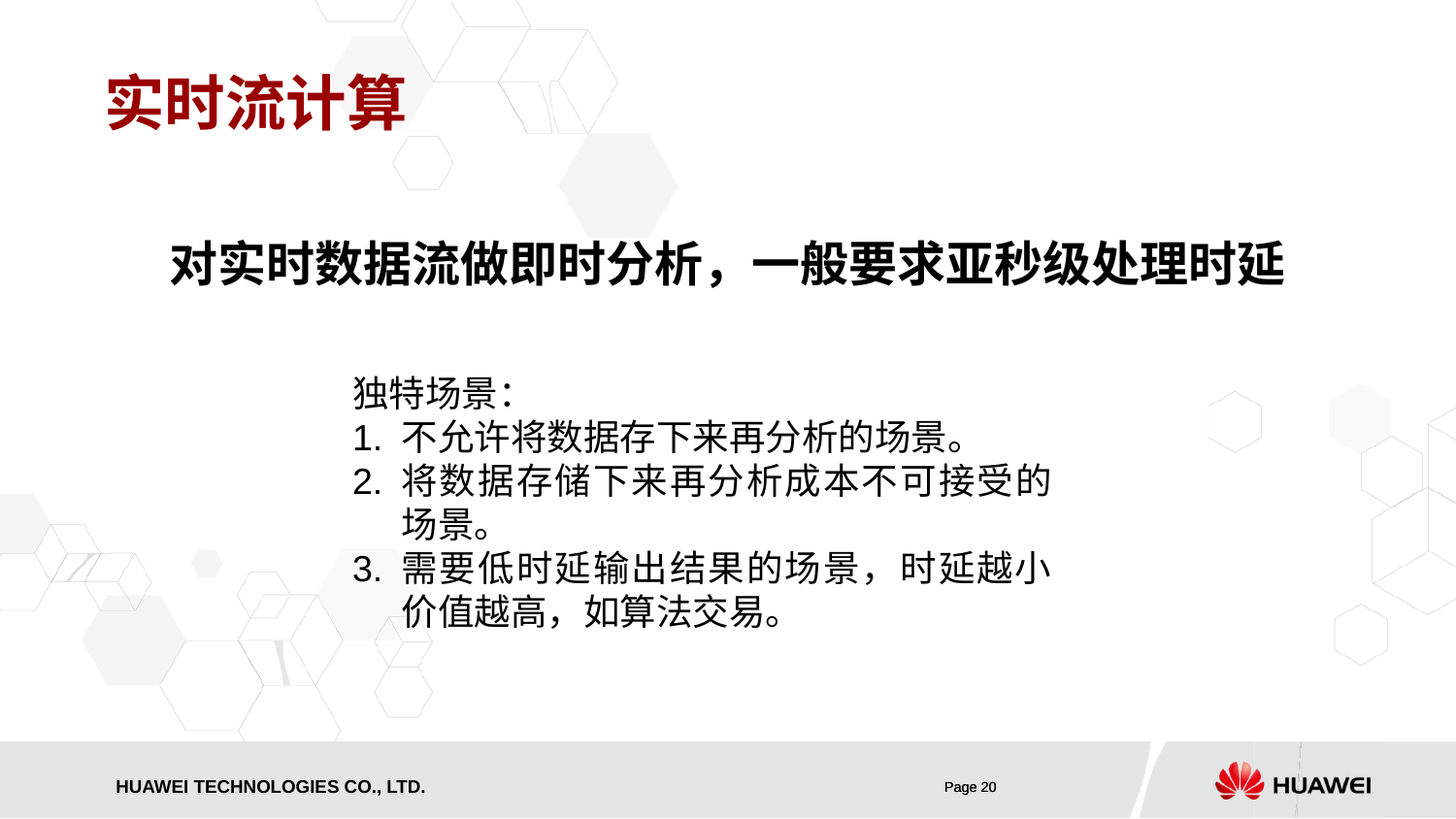

# 实时流计算
对实时数据流做即时分析，一般要求亚秒级处理时延
独特场景：
不允许将数据存下来再分析的场景。
将数据存储下来再分析成本不可接受的场景。
需要低时延输出结果的场景，时延越小价值越高，如算法交易。

Page 20